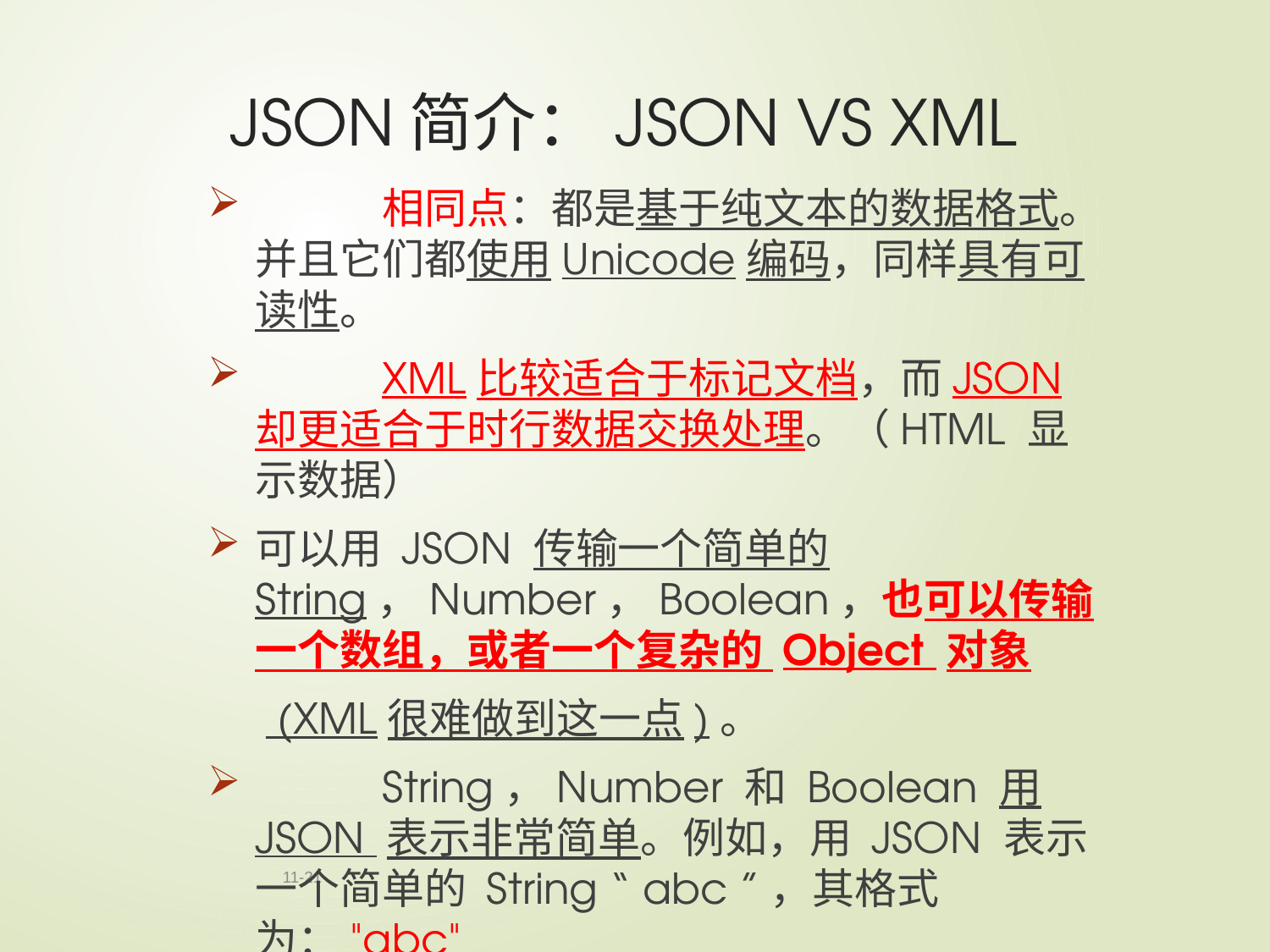

# JSON简介：JSON VS XML
	相同点：都是基于纯文本的数据格式。并且它们都使用Unicode编码，同样具有可读性。
	XML比较适合于标记文档，而JSON却更适合于时行数据交换处理。（HTML 显示数据）
可以用 JSON 传输一个简单的 String，Number，Boolean，也可以传输一个数组，或者一个复杂的 Object 对象
      (XML很难做到这一点)。
	String，Number 和 Boolean 用 JSON 表示非常简单。例如，用 JSON 表示一个简单的 String “ abc ”，其格式为："abc"
11-21